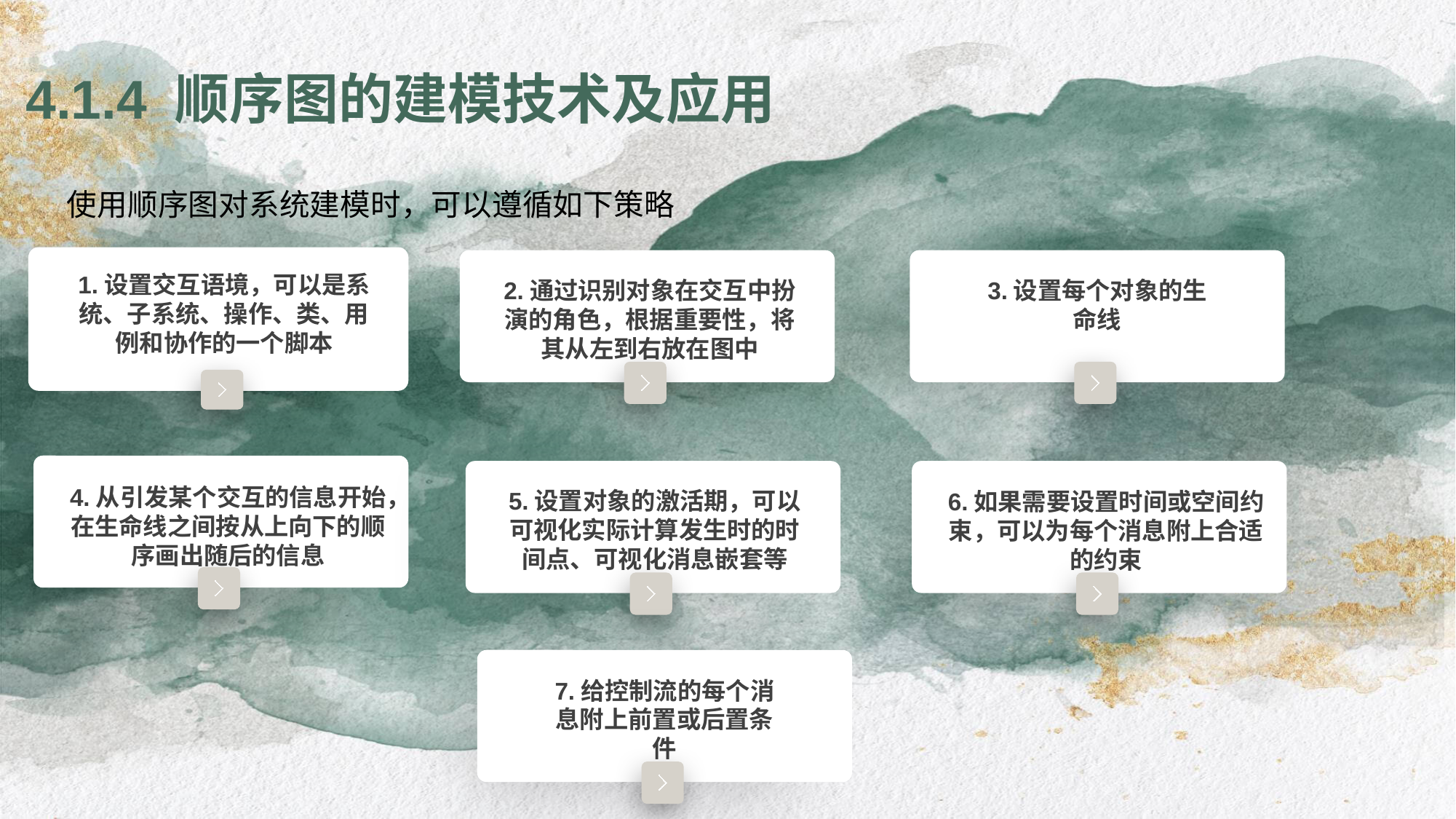

4.1.4 顺序图的建模技术及应用
使用顺序图对系统建模时，可以遵循如下策略
e7d195523061f1c0c2b73831c94a3edc981f60e396d3e182073EE1468018468A7F192AE5E5CD515B6C3125F8AF6E4EE646174E8CF0B46FD19828DCE8CDA3B3A044A74F0E769C5FA8CB87AB6FC303C8BA3785FAC64AF5424764E128FECAE4CC72932BB65C8C121A0F41C1707D94688ED66335DC6AE12288BF2055523C0C26863D2CD4AC454A29EEC183CEF0375334B579

1.设置交互语境，可以是系统、子系统、操作、类、用例和协作的一个脚本

2.通过识别对象在交互中扮演的角色，根据重要性，将其从左到右放在图中

3.设置每个对象的生命线

4.从引发某个交互的信息开始，在生命线之间按从上向下的顺序画出随后的信息

5.设置对象的激活期，可以可视化实际计算发生时的时间点、可视化消息嵌套等

6.如果需要设置时间或空间约束，可以为每个消息附上合适的约束

7.给控制流的每个消息附上前置或后置条件